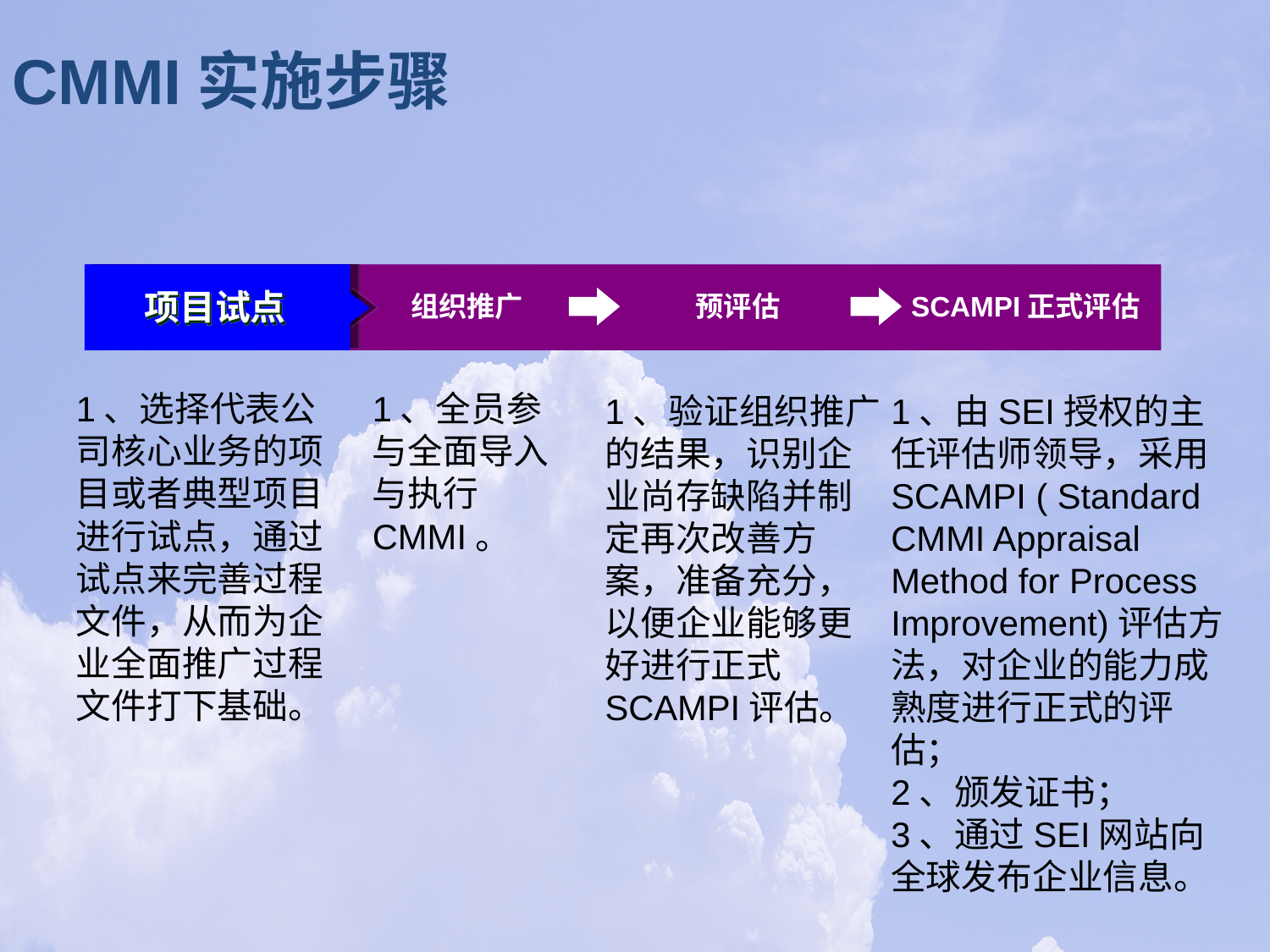

CMMI实施步骤

项目试点
组织推广
预评估
SCAMPI正式评估

1、选择代表公司核心业务的项目或者典型项目进行试点，通过试点来完善过程文件，从而为企业全面推广过程文件打下基础。
1、全员参与全面导入与执行CMMI。
1、验证组织推广的结果，识别企业尚存缺陷并制定再次改善方案，准备充分，以便企业能够更好进行正式SCAMPI评估。
1、由SEI授权的主任评估师领导，采用SCAMPI ( Standard CMMI Appraisal Method for Process Improvement)评估方法，对企业的能力成熟度进行正式的评估；
2、颁发证书；
3、通过SEI网站向全球发布企业信息。